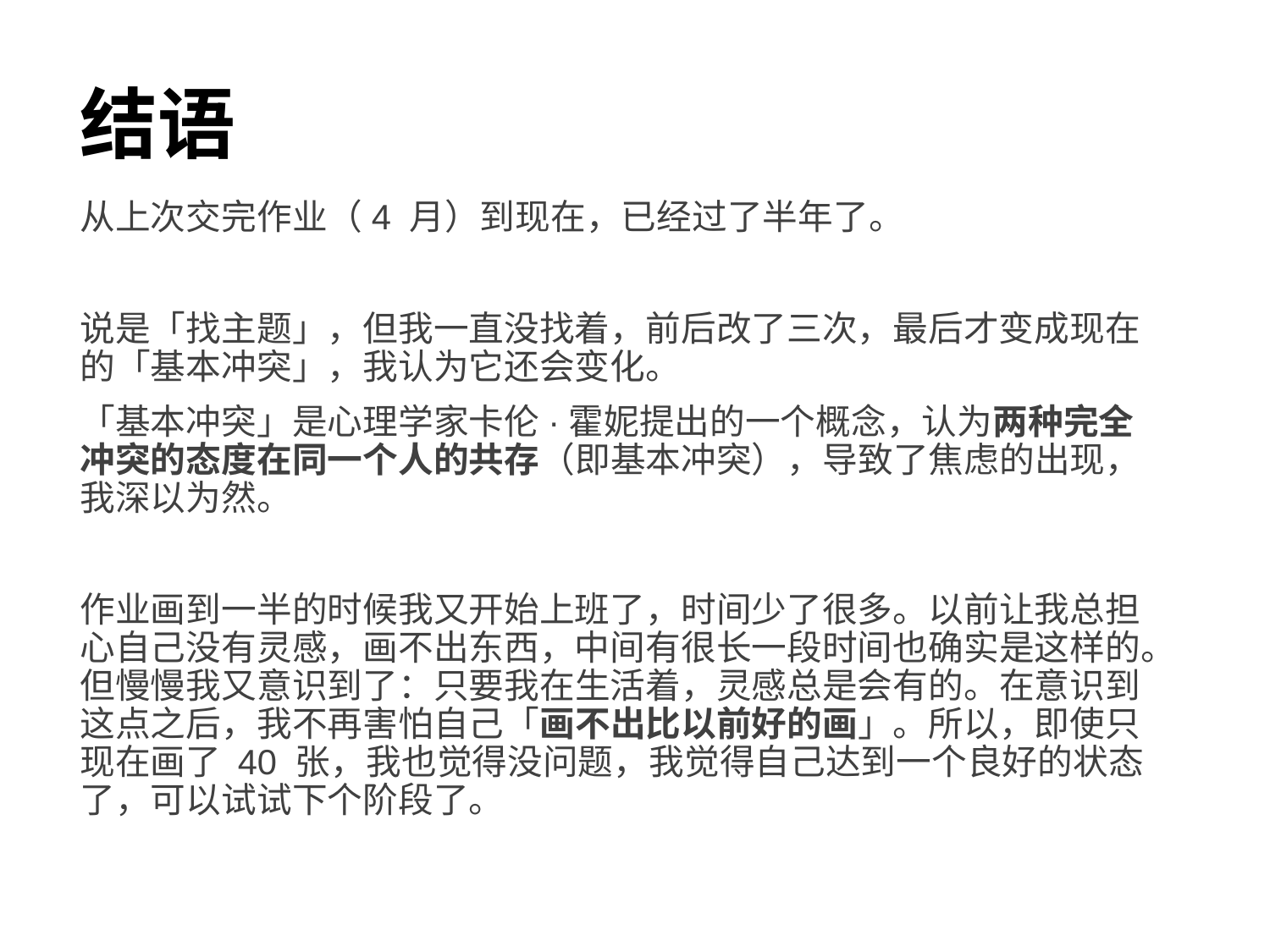

# 结语
从上次交完作业（4 月）到现在，已经过了半年了。

说是「找主题」，但我一直没找着，前后改了三次，最后才变成现在的「基本冲突」，我认为它还会变化。
「基本冲突」是心理学家卡伦·霍妮提出的一个概念，认为两种完全冲突的态度在同一个人的共存（即基本冲突），导致了焦虑的出现，我深以为然。

作业画到一半的时候我又开始上班了，时间少了很多。以前让我总担心自己没有灵感，画不出东西，中间有很长一段时间也确实是这样的。但慢慢我又意识到了：只要我在生活着，灵感总是会有的。在意识到这点之后，我不再害怕自己「画不出比以前好的画」。所以，即使只现在画了 40 张，我也觉得没问题，我觉得自己达到一个良好的状态了，可以试试下个阶段了。